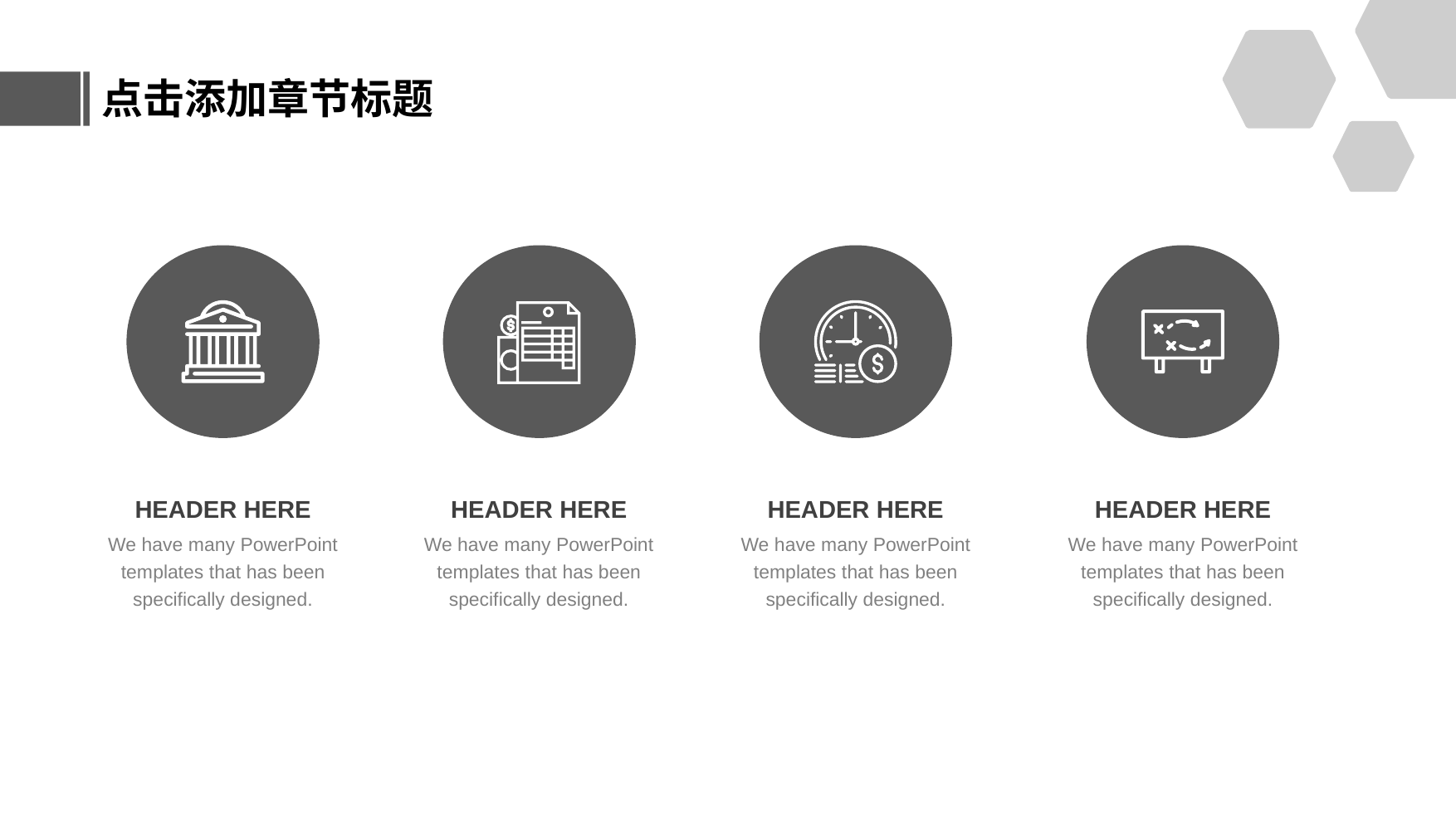

点击添加章节标题

HEADER HERE
We have many PowerPoint templates that has been specifically designed.

HEADER HERE
We have many PowerPoint templates that has been specifically designed.

HEADER HERE
We have many PowerPoint templates that has been specifically designed.

HEADER HERE
We have many PowerPoint templates that has been specifically designed.